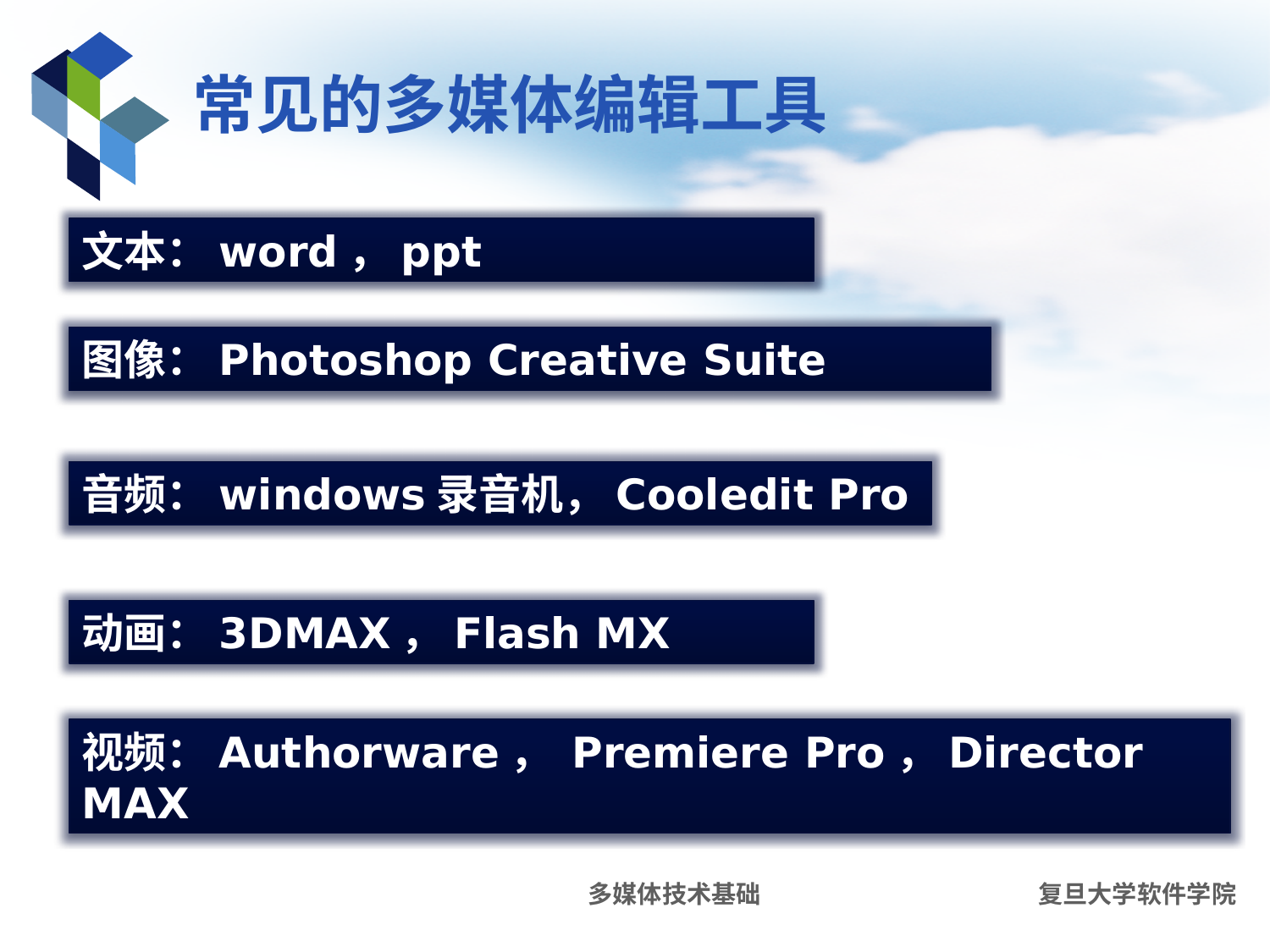

# 常见的多媒体编辑工具
文本：word，ppt
图像：Photoshop Creative Suite
音频：windows录音机，Cooledit Pro
动画：3DMAX，Flash MX
视频：Authorware， Premiere Pro，Director MAX
多媒体技术基础